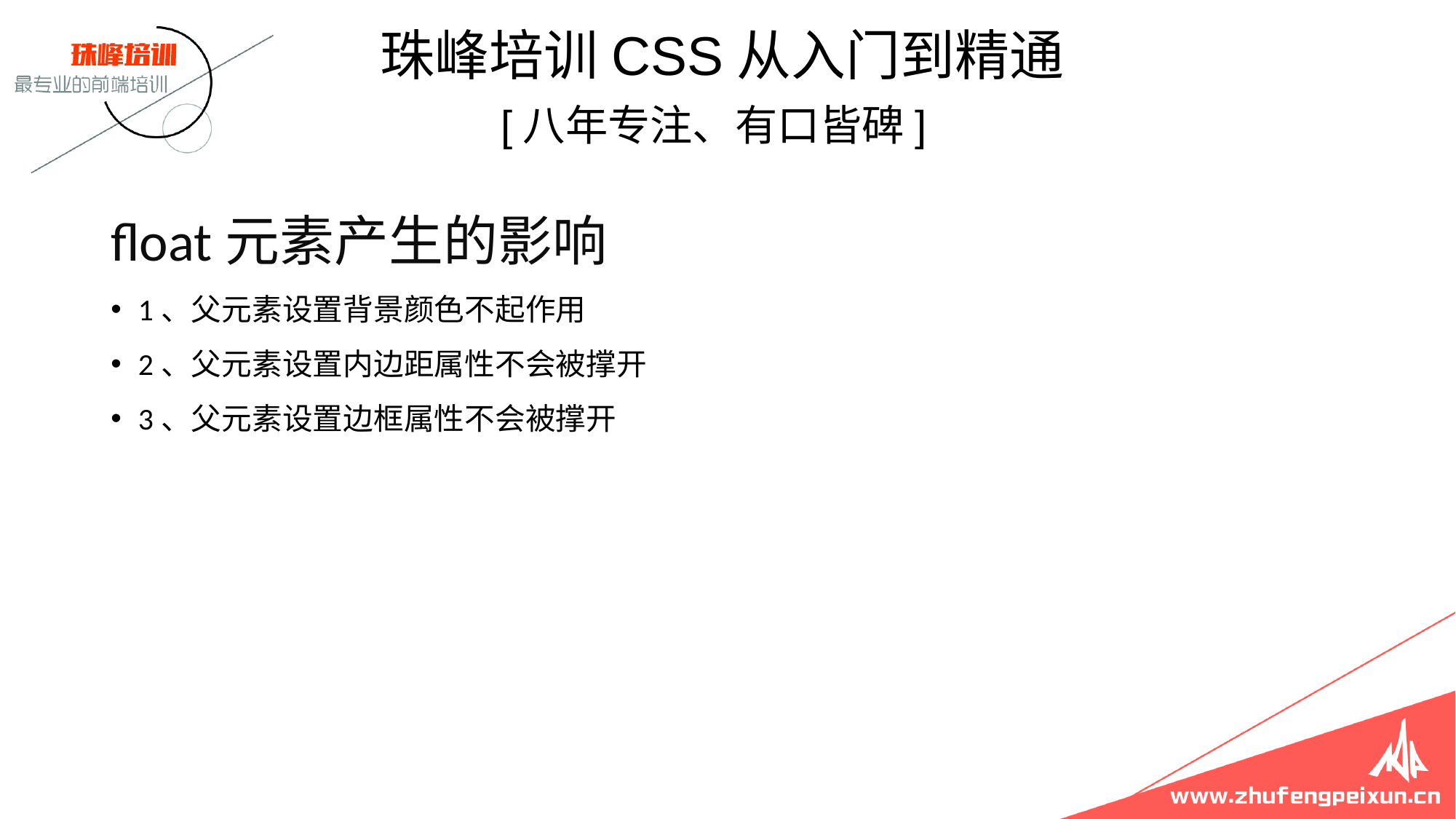

珠峰培训CSS从入门到精通
        [八年专注、有口皆碑]
float元素产生的影响
1、父元素设置背景颜色不起作用
2、父元素设置内边距属性不会被撑开
3、父元素设置边框属性不会被撑开